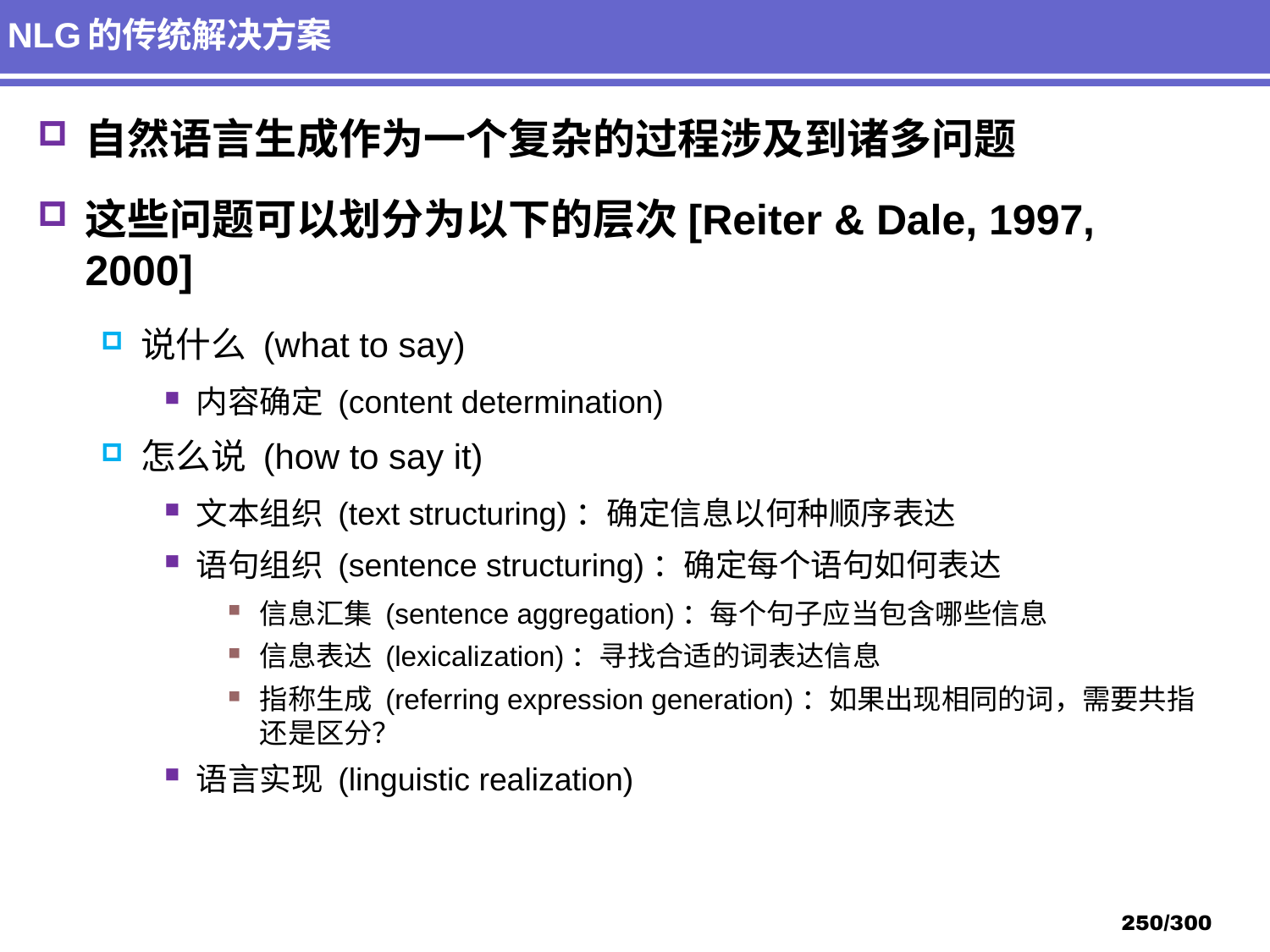

# NLG的传统解决方案
自然语言生成作为一个复杂的过程涉及到诸多问题
这些问题可以划分为以下的层次[Reiter & Dale, 1997, 2000]
说什么 (what to say)
内容确定 (content determination)
怎么说 (how to say it)
文本组织 (text structuring)：确定信息以何种顺序表达
语句组织 (sentence structuring)：确定每个语句如何表达
信息汇集 (sentence aggregation)：每个句子应当包含哪些信息
信息表达 (lexicalization)：寻找合适的词表达信息
指称生成 (referring expression generation)：如果出现相同的词，需要共指还是区分？
语言实现 (linguistic realization)
250/300